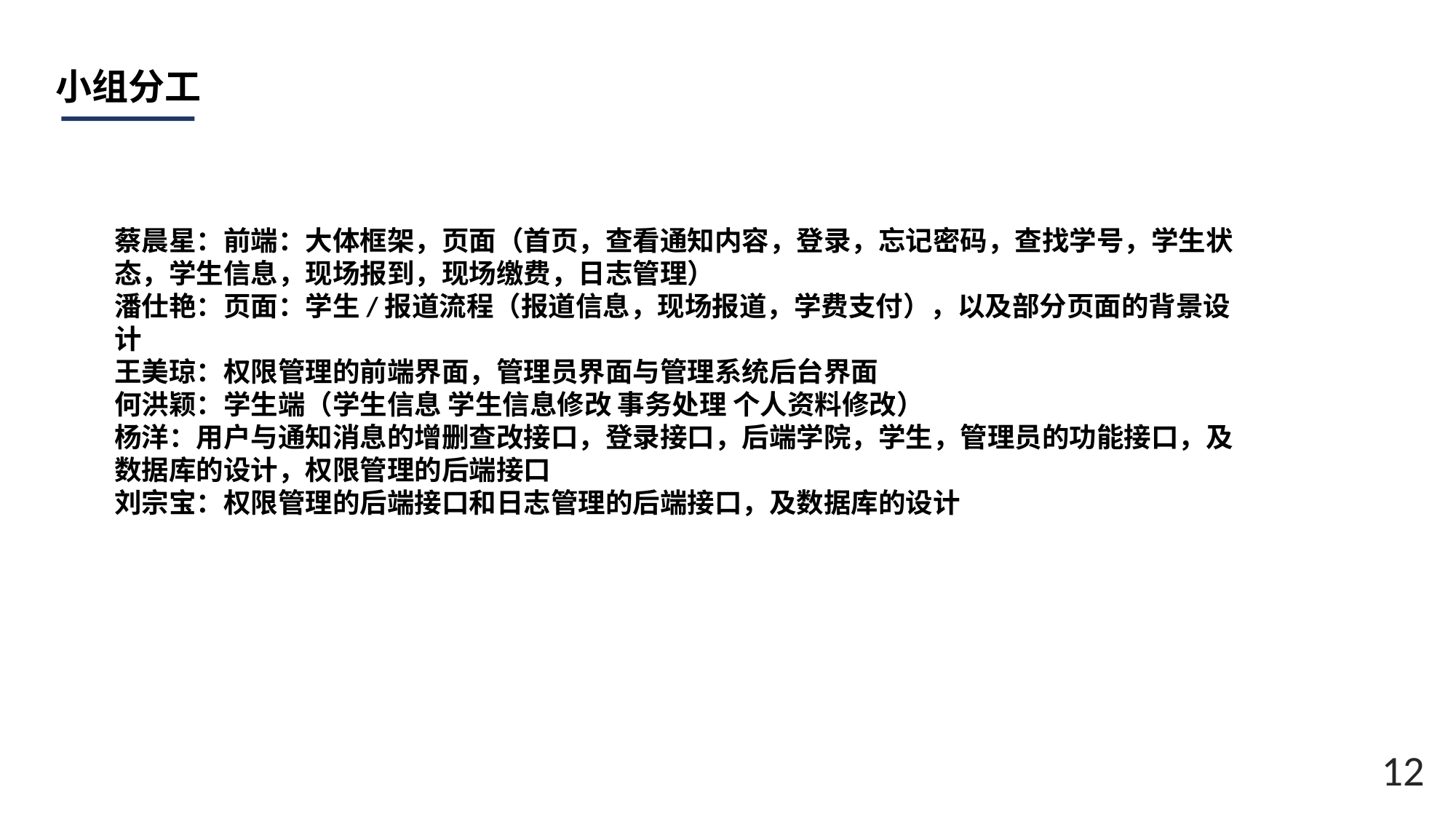

小组分工

蔡晨星：前端：大体框架，页面（首页，查看通知内容，登录，忘记密码，查找学号，学生状态，学生信息，现场报到，现场缴费，日志管理）
潘仕艳：页面：学生/报道流程（报道信息，现场报道，学费支付），以及部分页面的背景设计
王美琼：权限管理的前端界面，管理员界面与管理系统后台界面
何洪颖：学生端（学生信息 学生信息修改 事务处理 个人资料修改）
杨洋：用户与通知消息的增删查改接口，登录接口，后端学院，学生，管理员的功能接口，及数据库的设计，权限管理的后端接口
刘宗宝：权限管理的后端接口和日志管理的后端接口，及数据库的设计
12